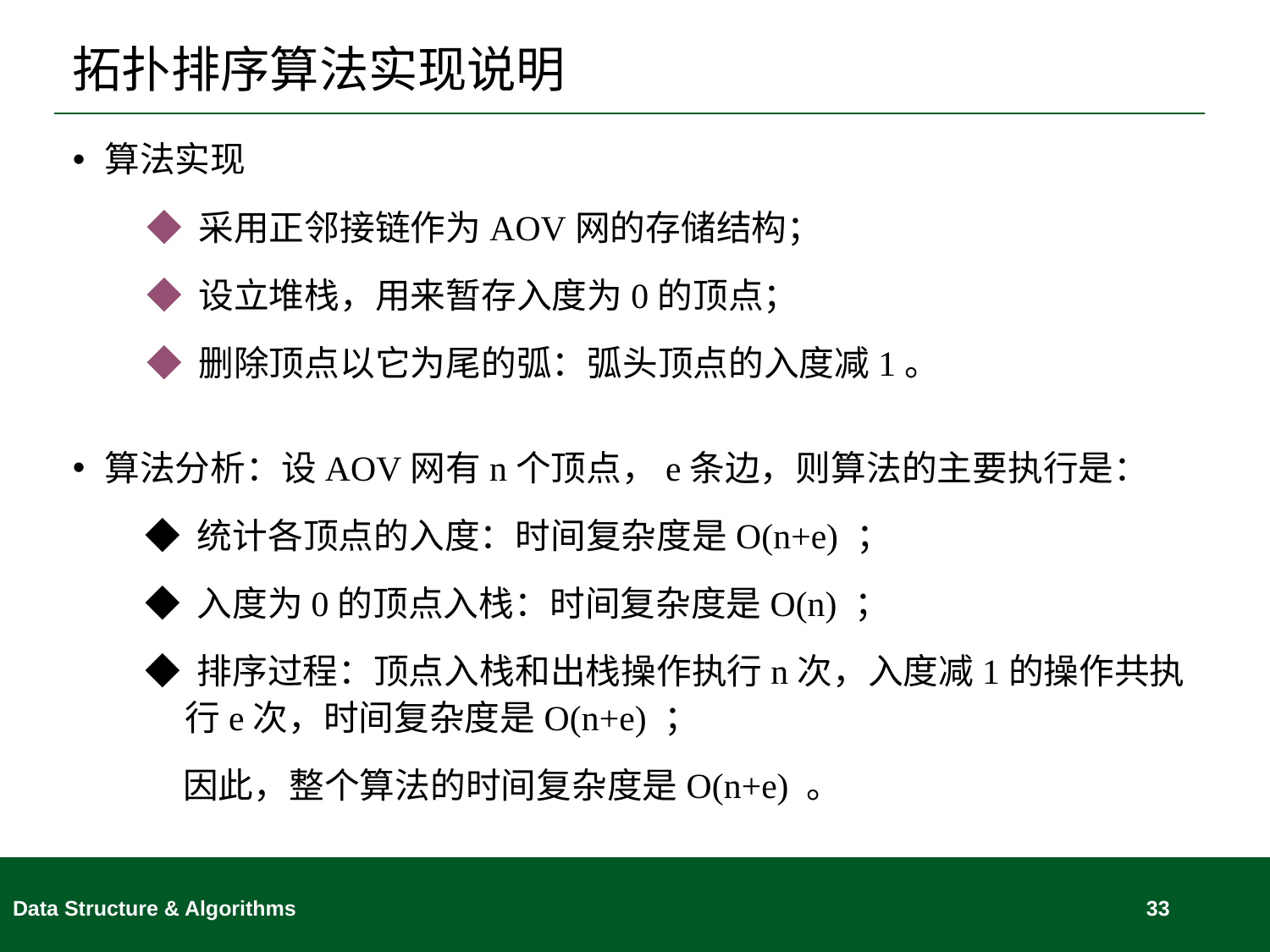

# 拓扑排序算法实现说明
算法实现
◆ 采用正邻接链作为AOV网的存储结构；
◆ 设立堆栈，用来暂存入度为0的顶点；
◆ 删除顶点以它为尾的弧：弧头顶点的入度减1。

算法分析：设AOV网有n个顶点，e条边，则算法的主要执行是：
	   ◆ 统计各顶点的入度：时间复杂度是O(n+e) ；
       ◆ 入度为0的顶点入栈：时间复杂度是O(n) ；
       ◆ 排序过程：顶点入栈和出栈操作执行n次，入度减1的操作共执行e次，时间复杂度是O(n+e) ；
             因此，整个算法的时间复杂度是O(n+e) 。

Data Structure & Algorithms
33